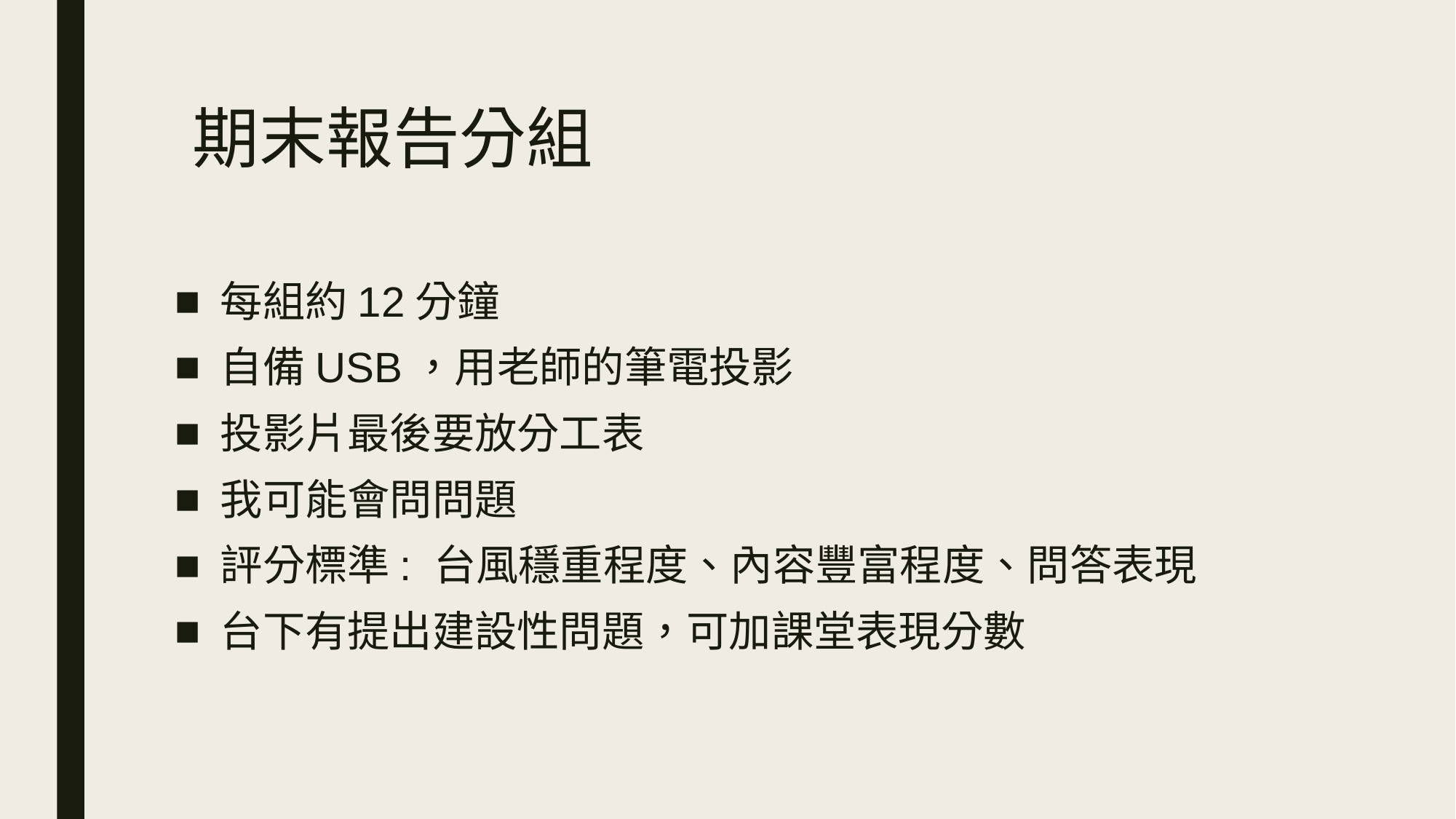

期末報告分組
每組約12分鐘
自備USB，用老師的筆電投影
投影片最後要放分工表
我可能會問問題
評分標準: 台風穩重程度、內容豐富程度、問答表現
台下有提出建設性問題，可加課堂表現分數